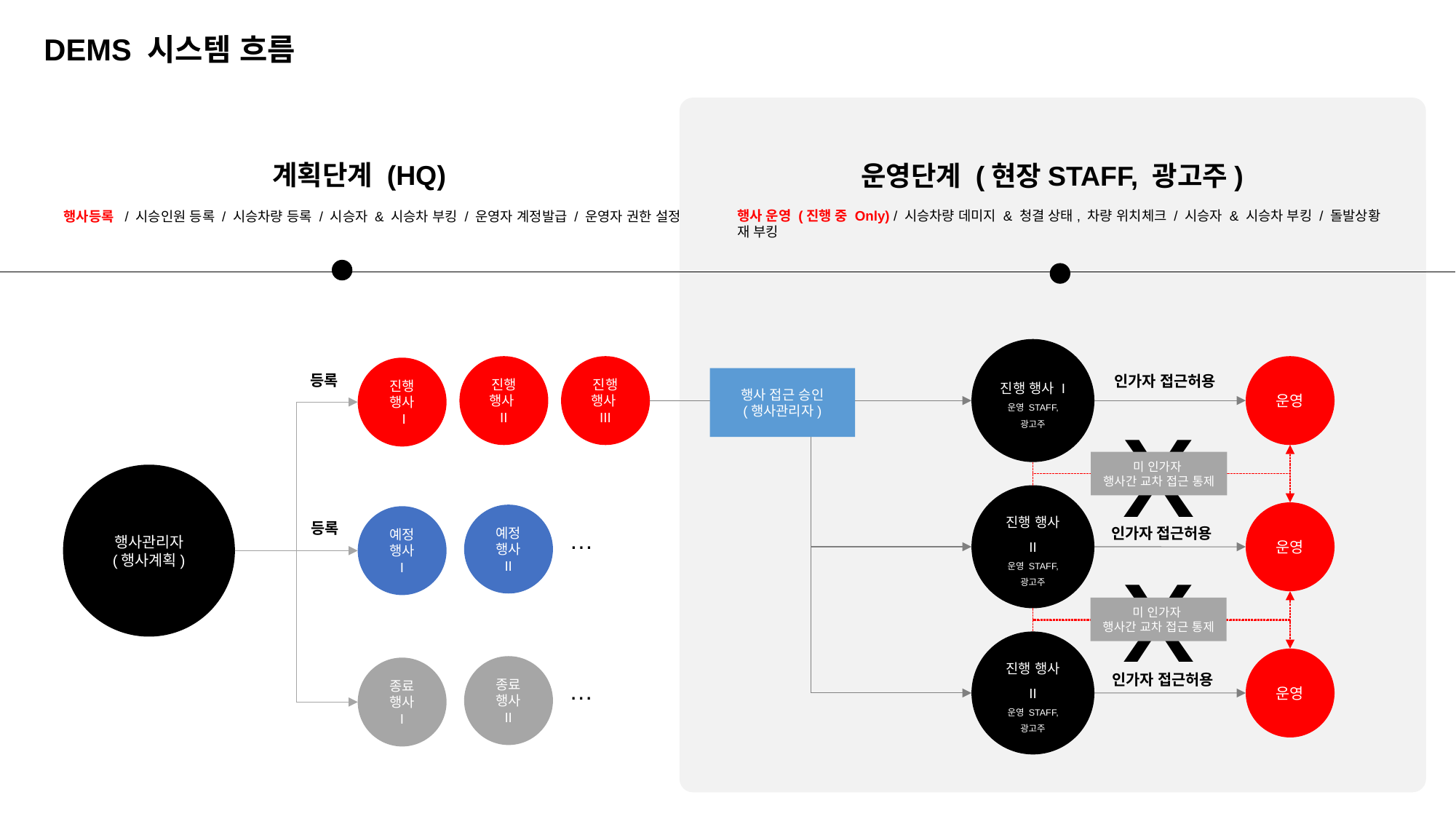

DEMS 시스템 흐름

  계획단계 (HQ)
  운영단계 (현장STAFF, 광고주)
행사 운영 (진행 중 Only) / 시승차량 데미지 & 청결 상태, 차량 위치체크 / 시승자 & 시승차 부킹 / 돌발상황 재 부킹
 행사등록  / 시승인원 등록 / 시승차량 등록 / 시승자 & 시승차 부킹 / 운영자 계정발급 / 운영자 권한 설정

진행 행사 I
운영 STAFF,
광고주
진행
행사
II
운영
진행
행사
III
진행
행사
 I
등록
x
인가자 접근허용
행사 접근 승인
(행사관리자)
미 인가자
행사간 교차 접근 통제
행사관리자
(행사계획)
진행 행사 II
운영 STAFF,
광고주
운영
예정
행사
II
예정
행사
I
x
등록
인가자 접근허용
…
미 인가자
행사간 교차 접근 통제
진행 행사 II
운영 STAFF,
광고주
운영
종료
행사
II
종료
행사
I
인가자 접근허용
…